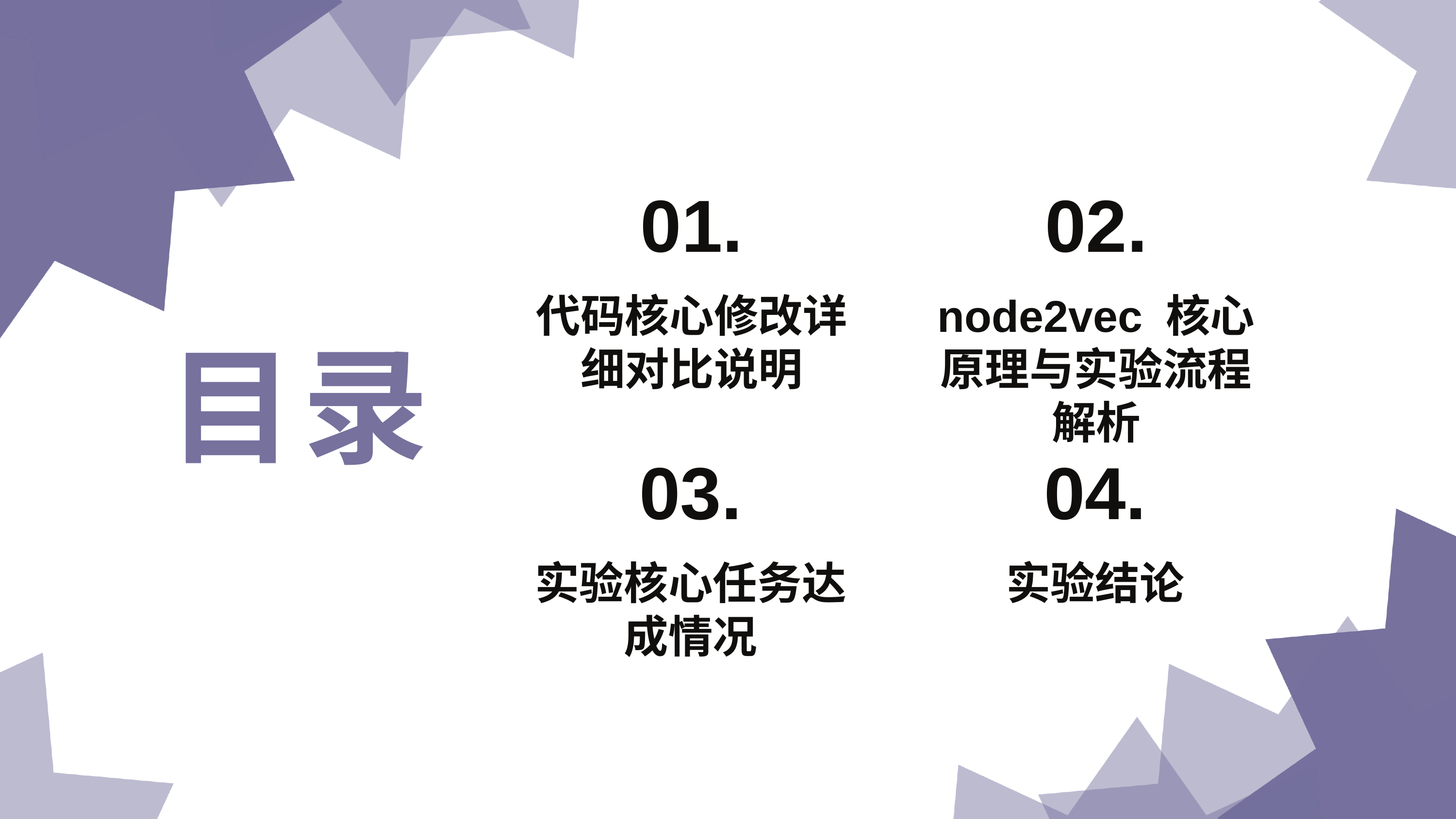

01.
02.
代码核⼼修改详细对⽐说明
node2vec 核⼼原理与实验流程解析

目录
03.
04.

实验核⼼任务达成情况

实验结论